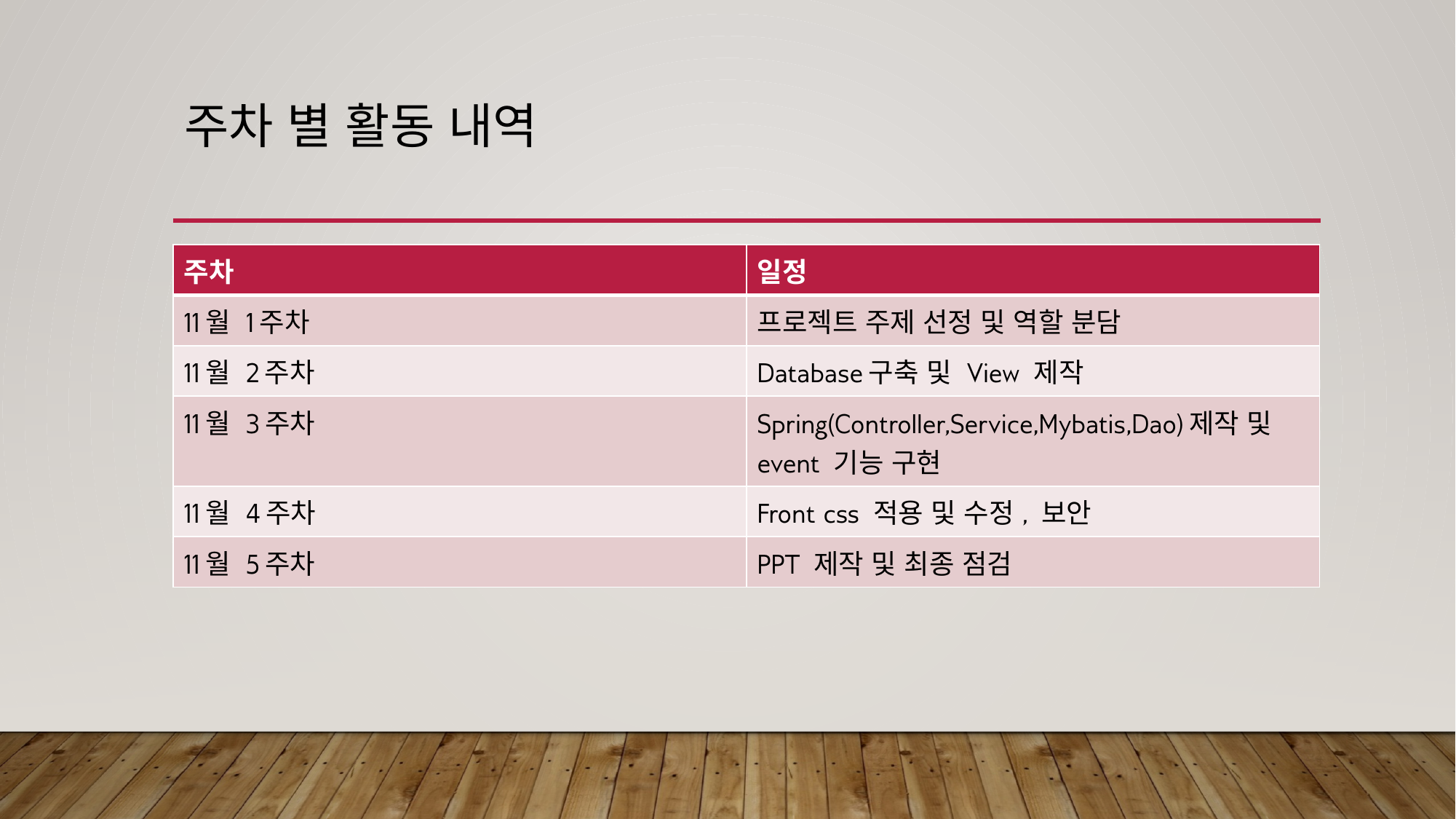

# 주차 별 활동 내역
| 주차 | 일정 |
| --- | --- |
| 11월 1주차 | 프로젝트 주제 선정 및 역할 분담 |
| 11월 2주차 | Database구축 및 View 제작 |
| 11월 3주차 | Spring(Controller,Service,Mybatis,Dao)제작 및 event 기능 구현 |
| 11월 4주차 | Front css 적용 및 수정, 보안 |
| 11월 5주차 | PPT 제작 및 최종 점검 |